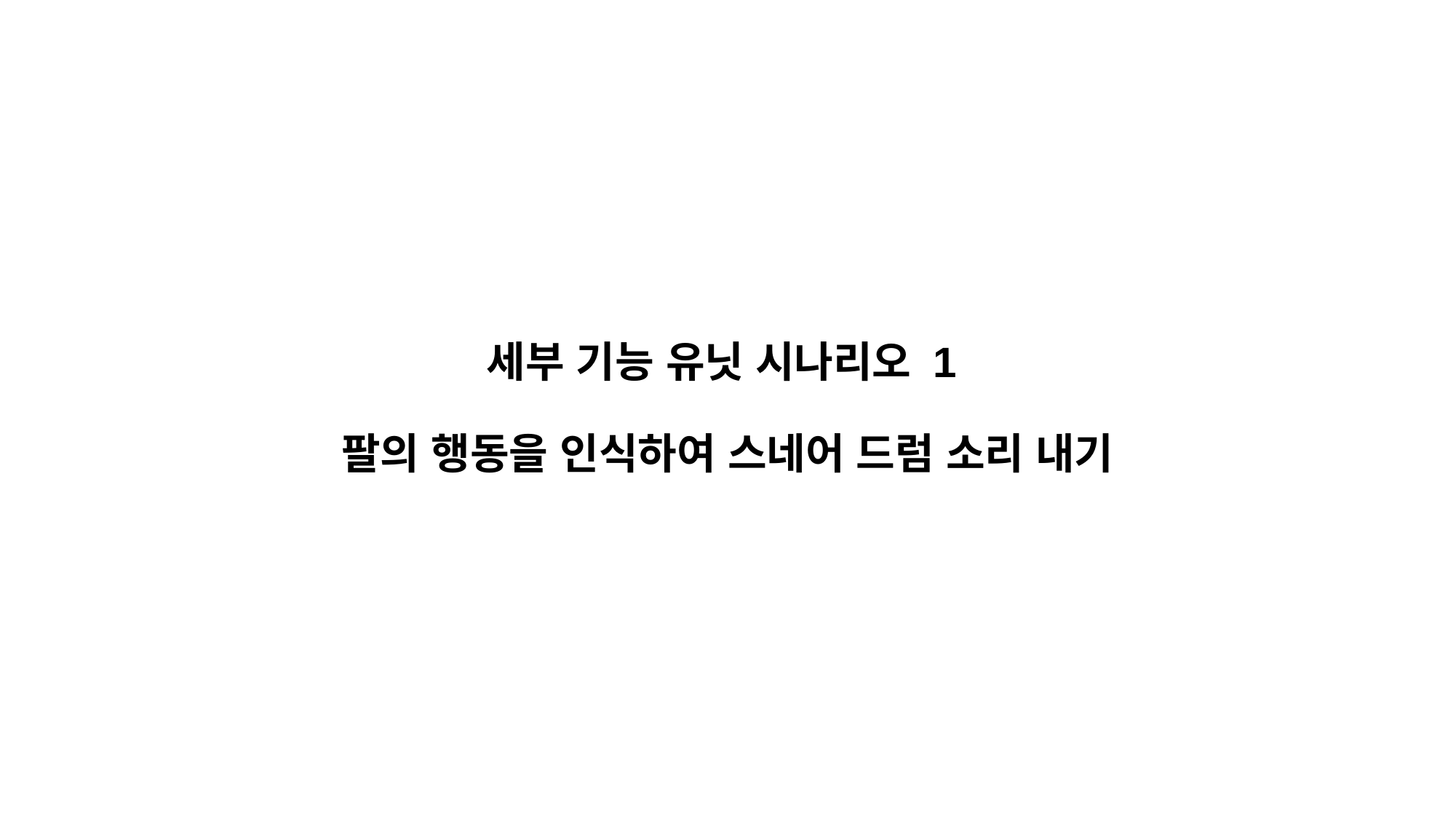

세부 기능 유닛 시나리오 1
팔의 행동을 인식하여 스네어 드럼 소리 내기